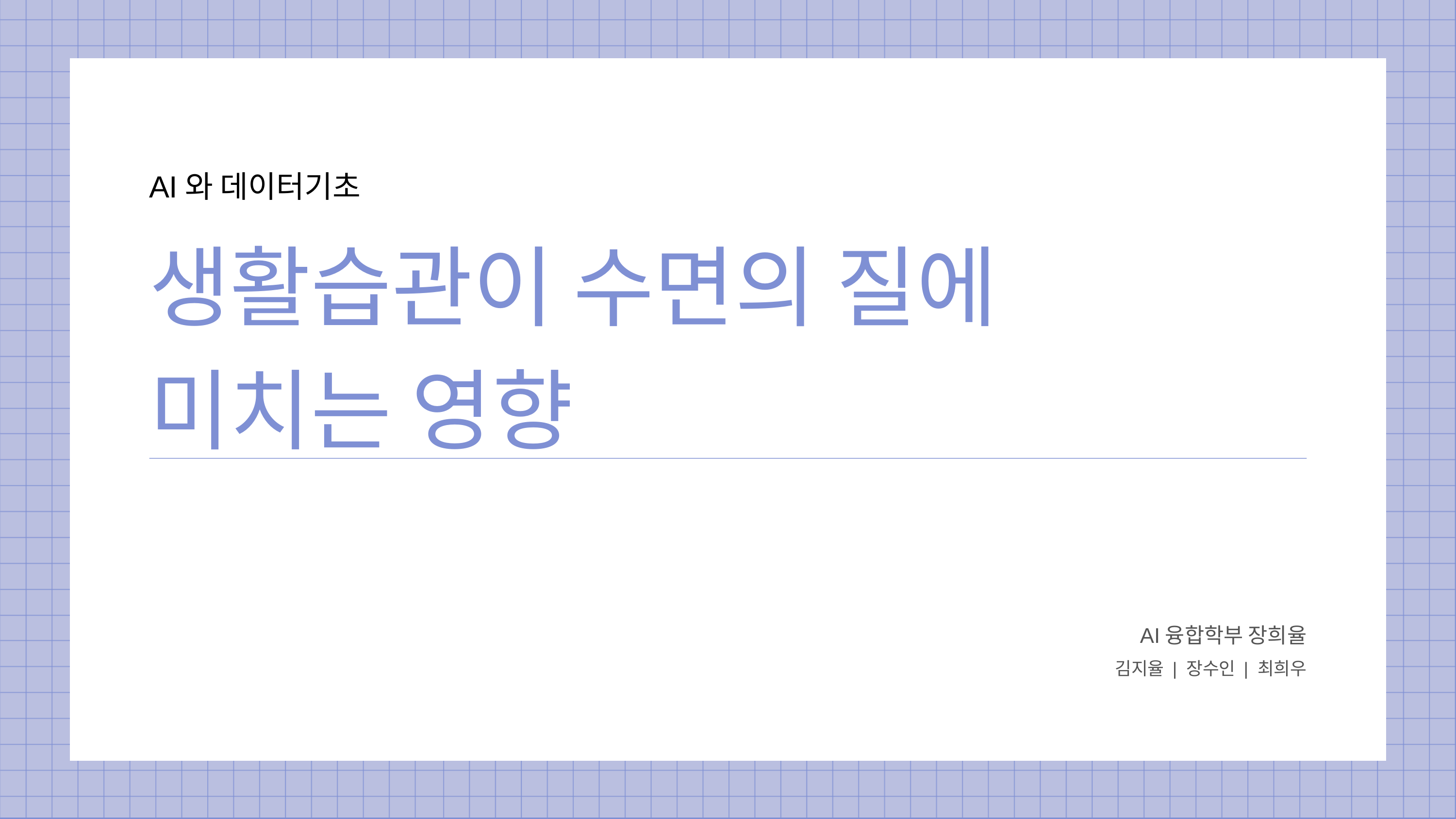

AI와 데이터기초
생활습관이 수면의 질에
미치는 영향

AI융합학부 장희율
김지율 | 장수인 | 최희우